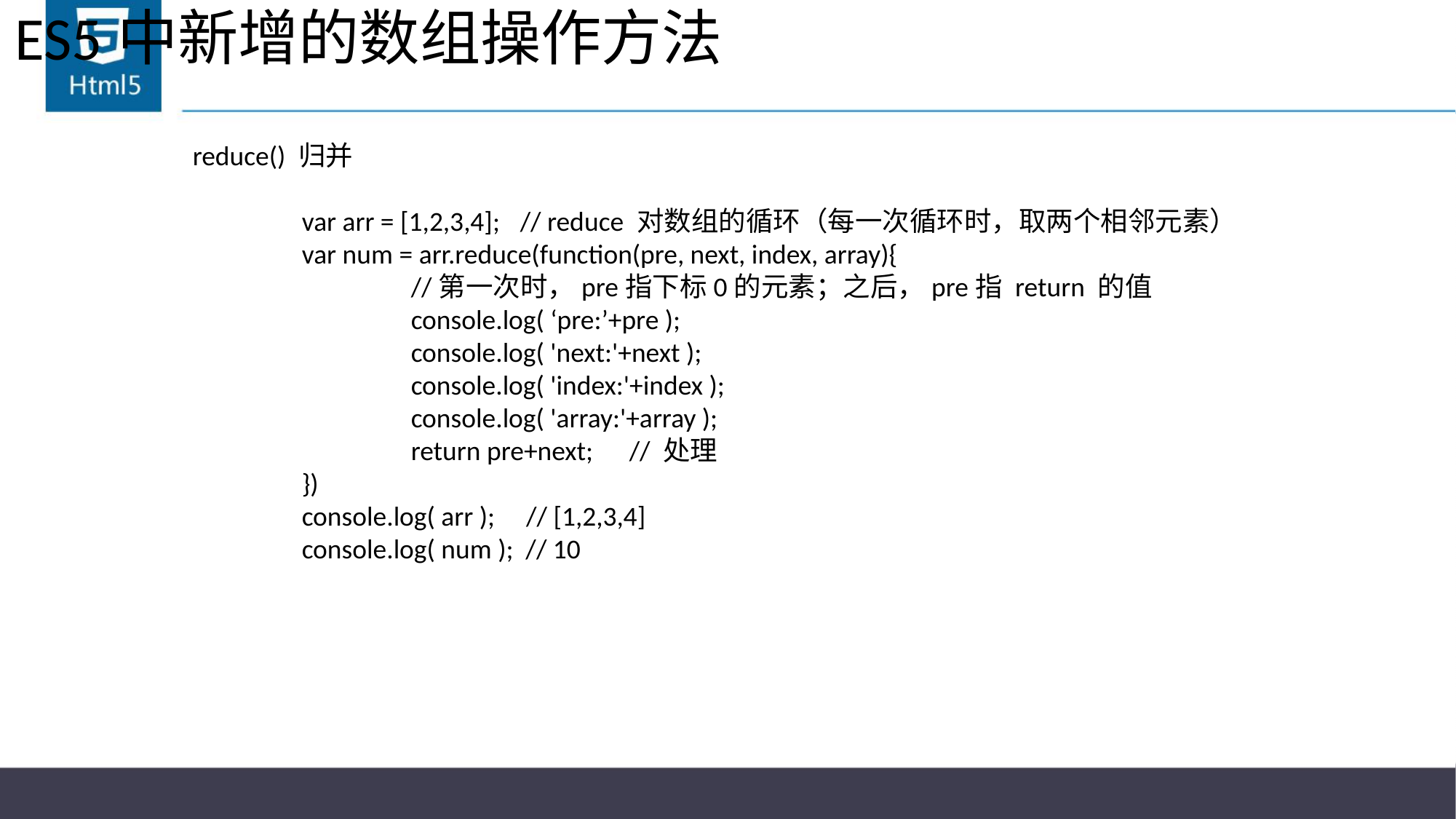

# ES5中新增的数组操作方法
reduce() 归并

	var arr = [1,2,3,4];	// reduce 对数组的循环（每一次循环时，取两个相邻元素）
	var num = arr.reduce(function(pre, next, index, array){
		//第一次时，pre指下标0的元素；之后，pre指 return 的值
		console.log( ‘pre:’+pre );
		console.log( 'next:'+next );
		console.log( 'index:'+index );
		console.log( 'array:'+array );
		return pre+next;	// 处理
	})
	console.log( arr );	 // [1,2,3,4]
	console.log( num );  // 10